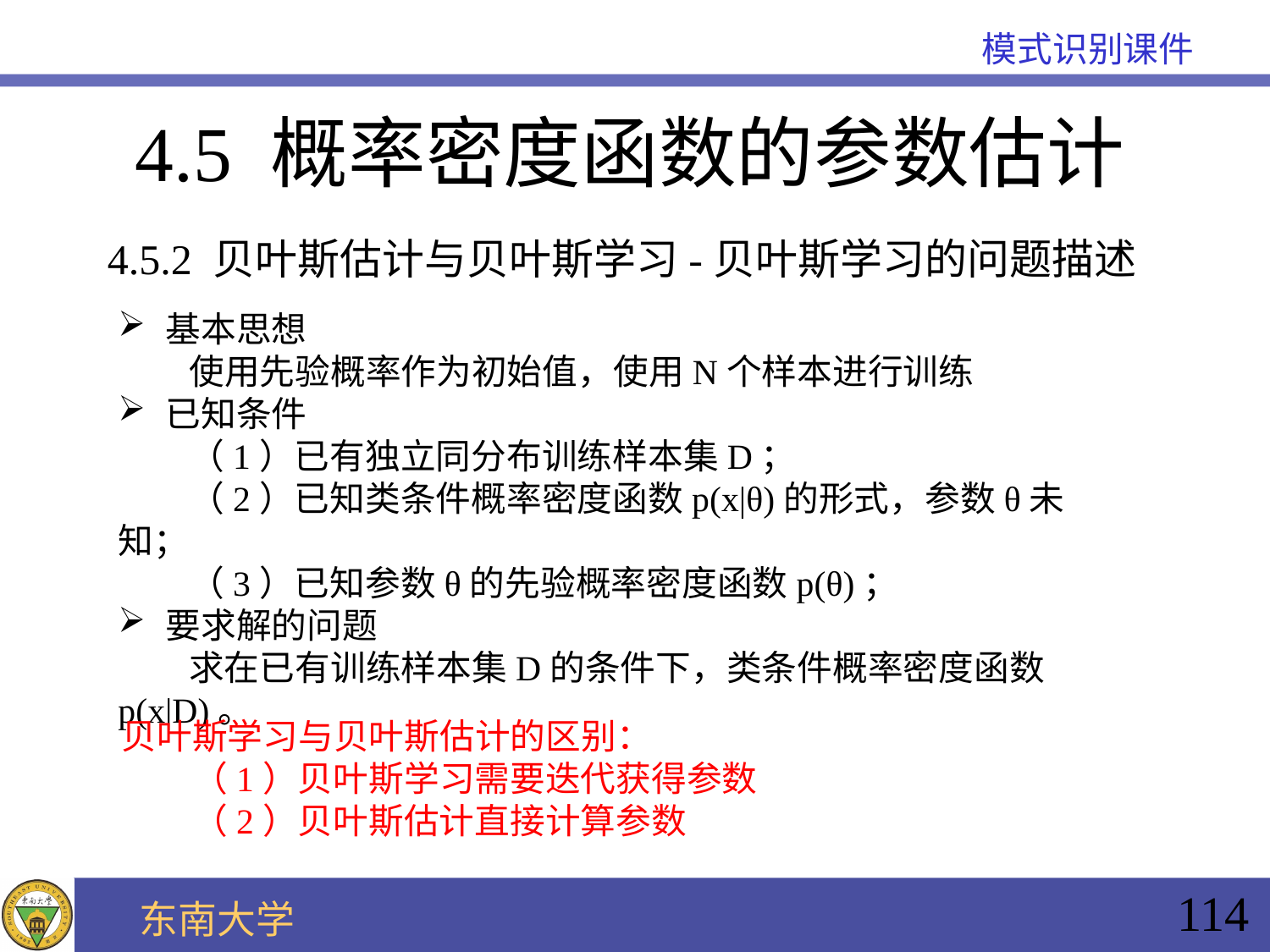

4.5 概率密度函数的参数估计
4.5.2 贝叶斯估计与贝叶斯学习-贝叶斯学习的问题描述
基本思想
        使用先验概率作为初始值，使用N个样本进行训练
已知条件
        （1）已有独立同分布训练样本集D；
        （2）已知类条件概率密度函数p(x|θ)的形式，参数θ未知；
        （3）已知参数θ的先验概率密度函数p(θ)；
要求解的问题
        求在已有训练样本集D的条件下，类条件概率密度函数p(x|D)。

贝叶斯学习与贝叶斯估计的区别：
        （1）贝叶斯学习需要迭代获得参数
        （2）贝叶斯估计直接计算参数
114